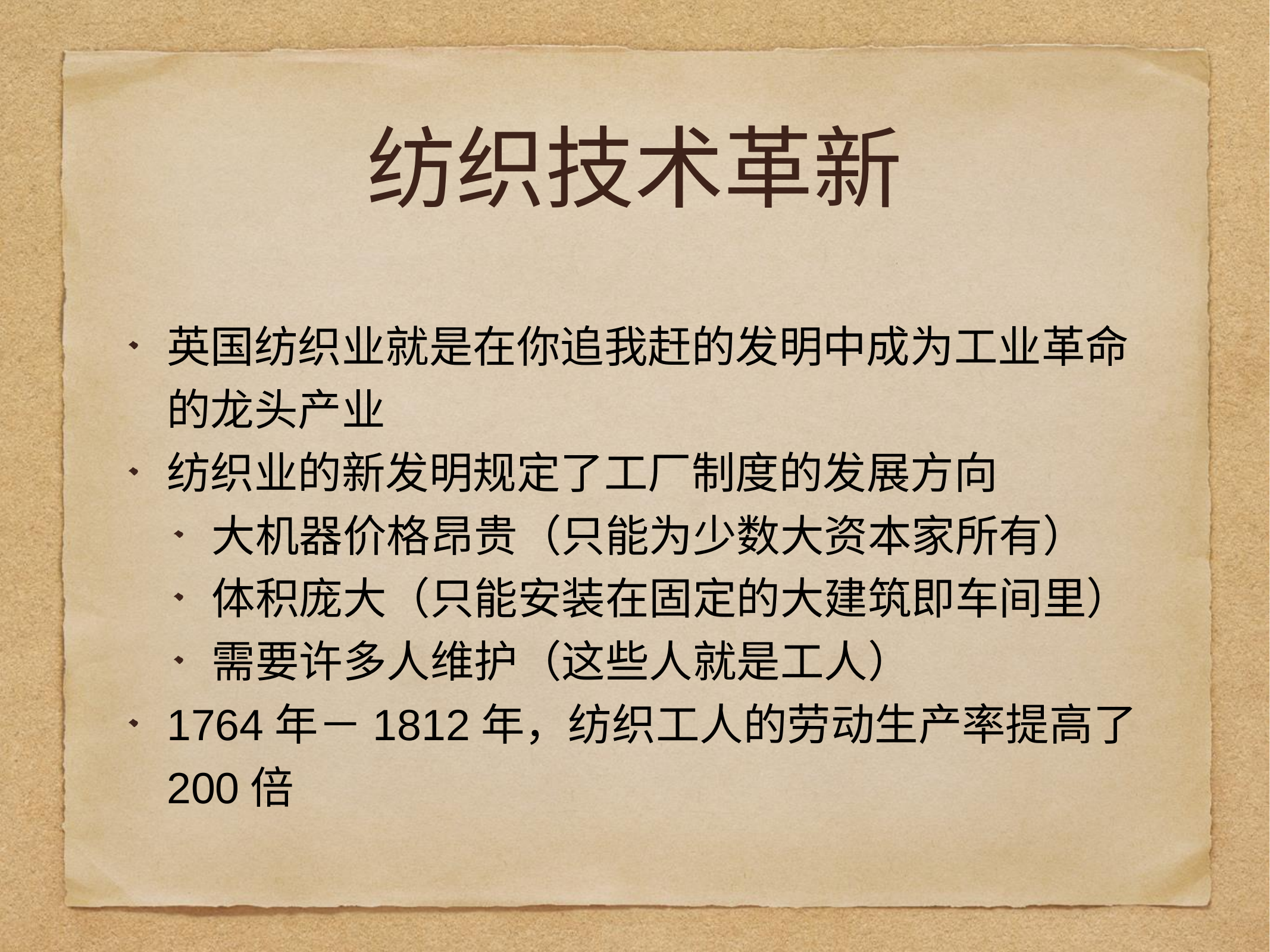

# 纺织技术革新
英国纺织业就是在你追我赶的发明中成为工业革命的龙头产业
纺织业的新发明规定了工厂制度的发展方向
大机器价格昂贵（只能为少数大资本家所有）
体积庞大（只能安装在固定的大建筑即车间里）
需要许多人维护（这些人就是工人）
1764年－1812年，纺织工人的劳动生产率提高了200倍